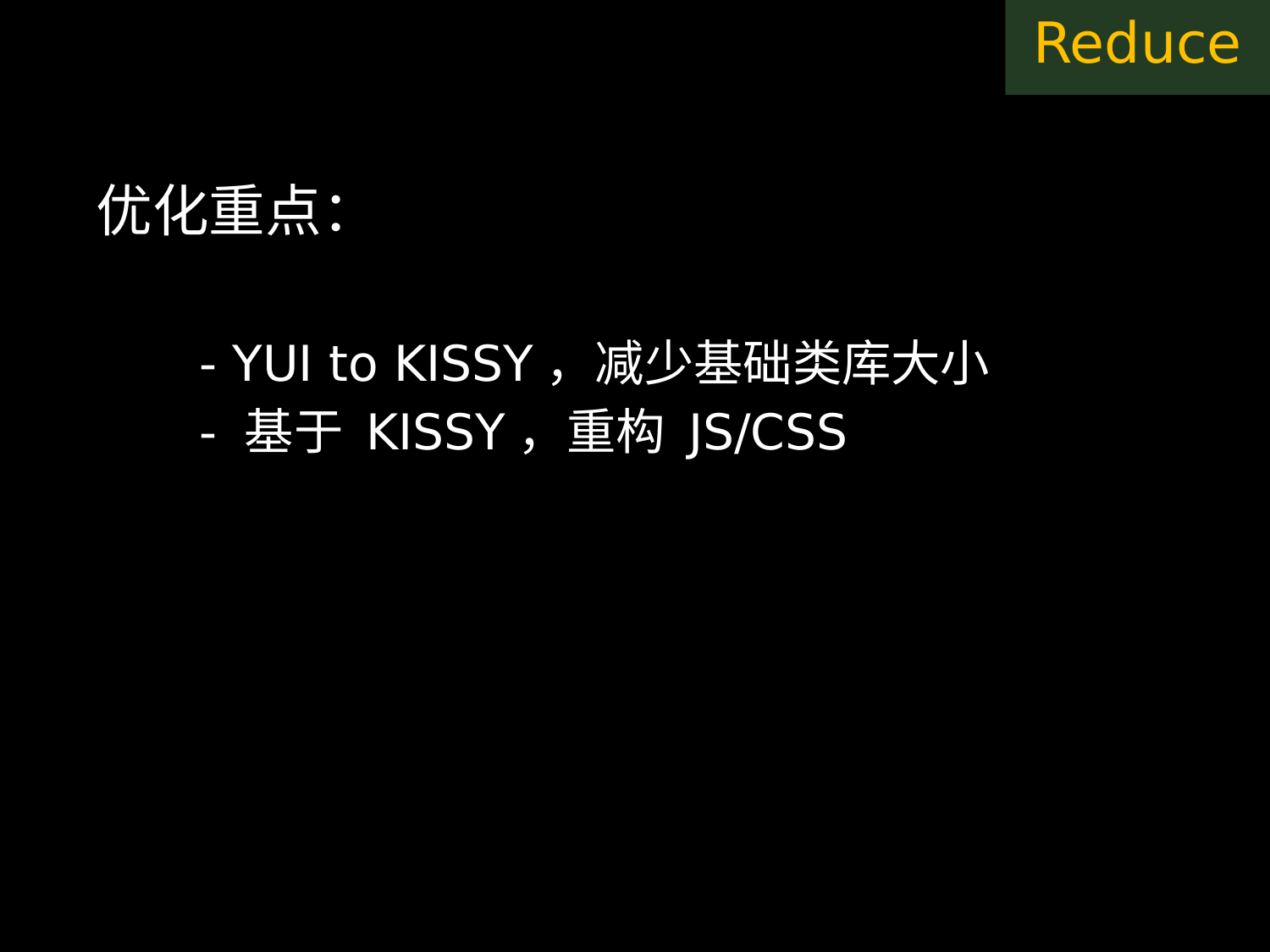

Reduce
优化重点：

- YUI to KISSY，减少基础类库大小
- 基于 KISSY，重构 JS/CSS